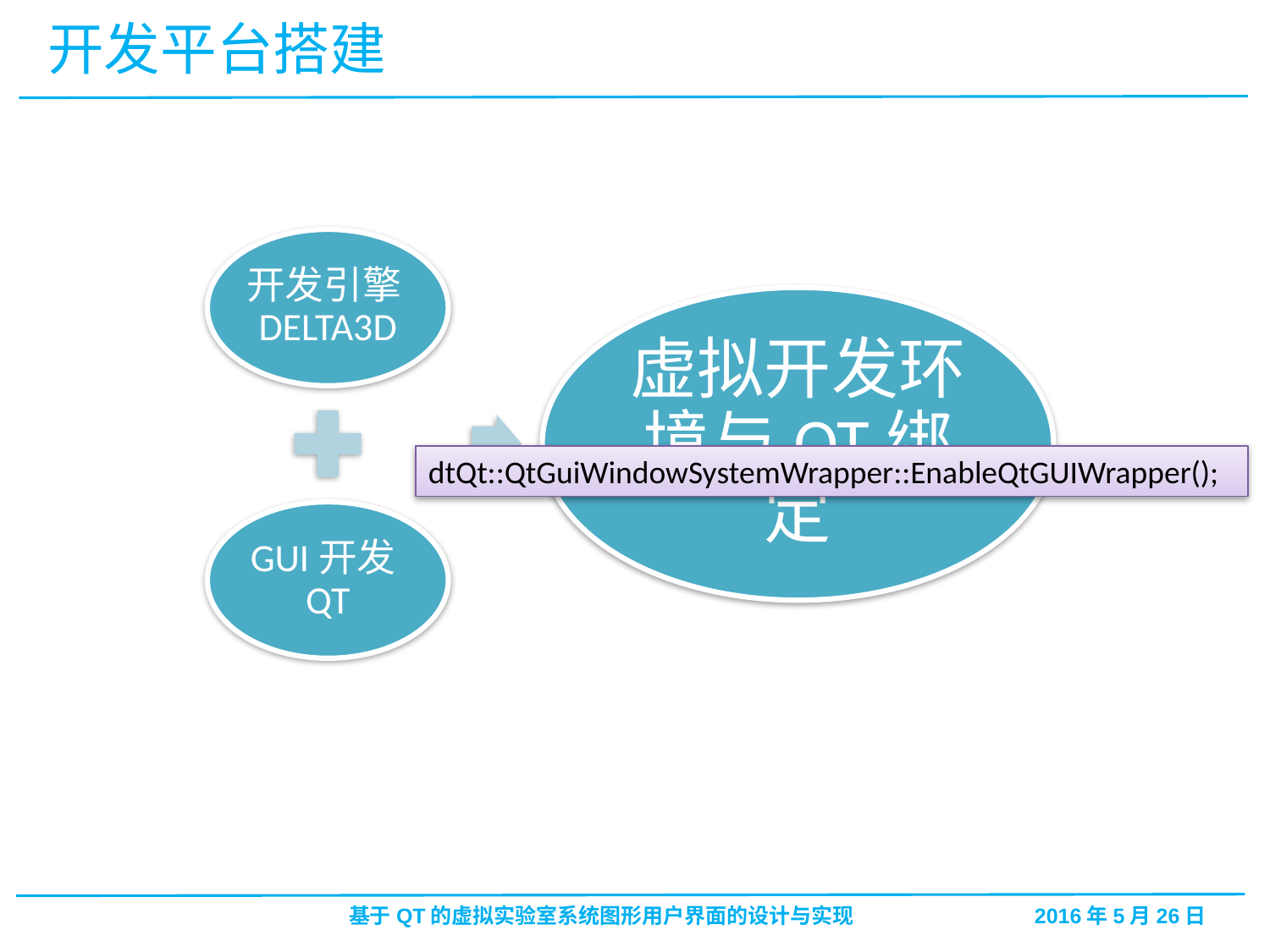

开发平台搭建

开发引擎DELTA3D

GUI开发QT

虚拟开发环境与QT绑定
dtQt::QtGuiWindowSystemWrapper::EnableQtGUIWrapper();
                                                                 基于QT的虚拟实验室系统图形用户界面的设计与实现                                    2016年5月26日